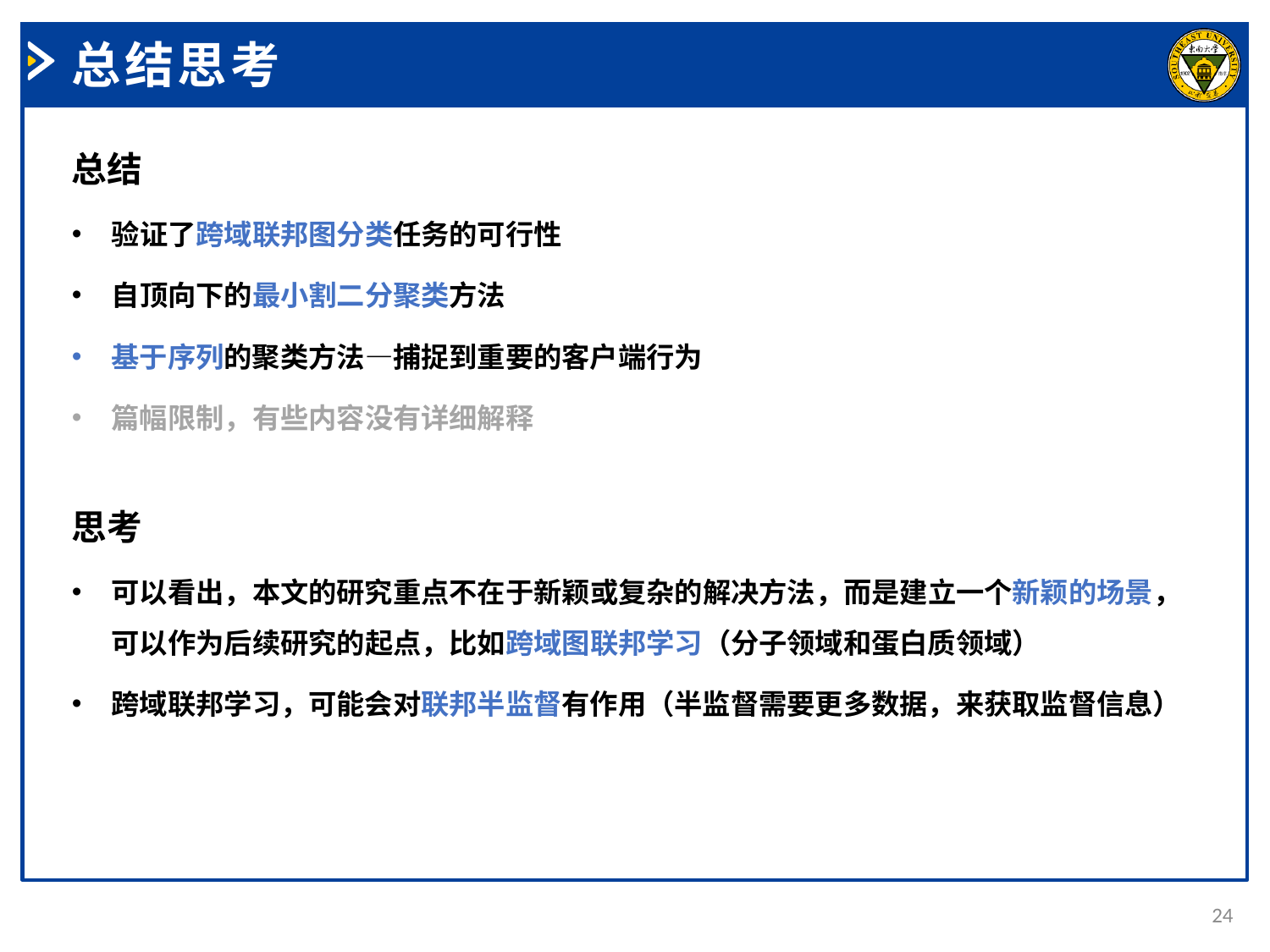

总结思考
总结
验证了跨域联邦图分类任务的可行性
自顶向下的最小割二分聚类方法
基于序列的聚类方法—捕捉到重要的客户端行为
篇幅限制，有些内容没有详细解释
思考
可以看出，本文的研究重点不在于新颖或复杂的解决方法，而是建立一个新颖的场景，可以作为后续研究的起点，比如跨域图联邦学习（分子领域和蛋白质领域）
跨域联邦学习，可能会对联邦半监督有作用（半监督需要更多数据，来获取监督信息）
24